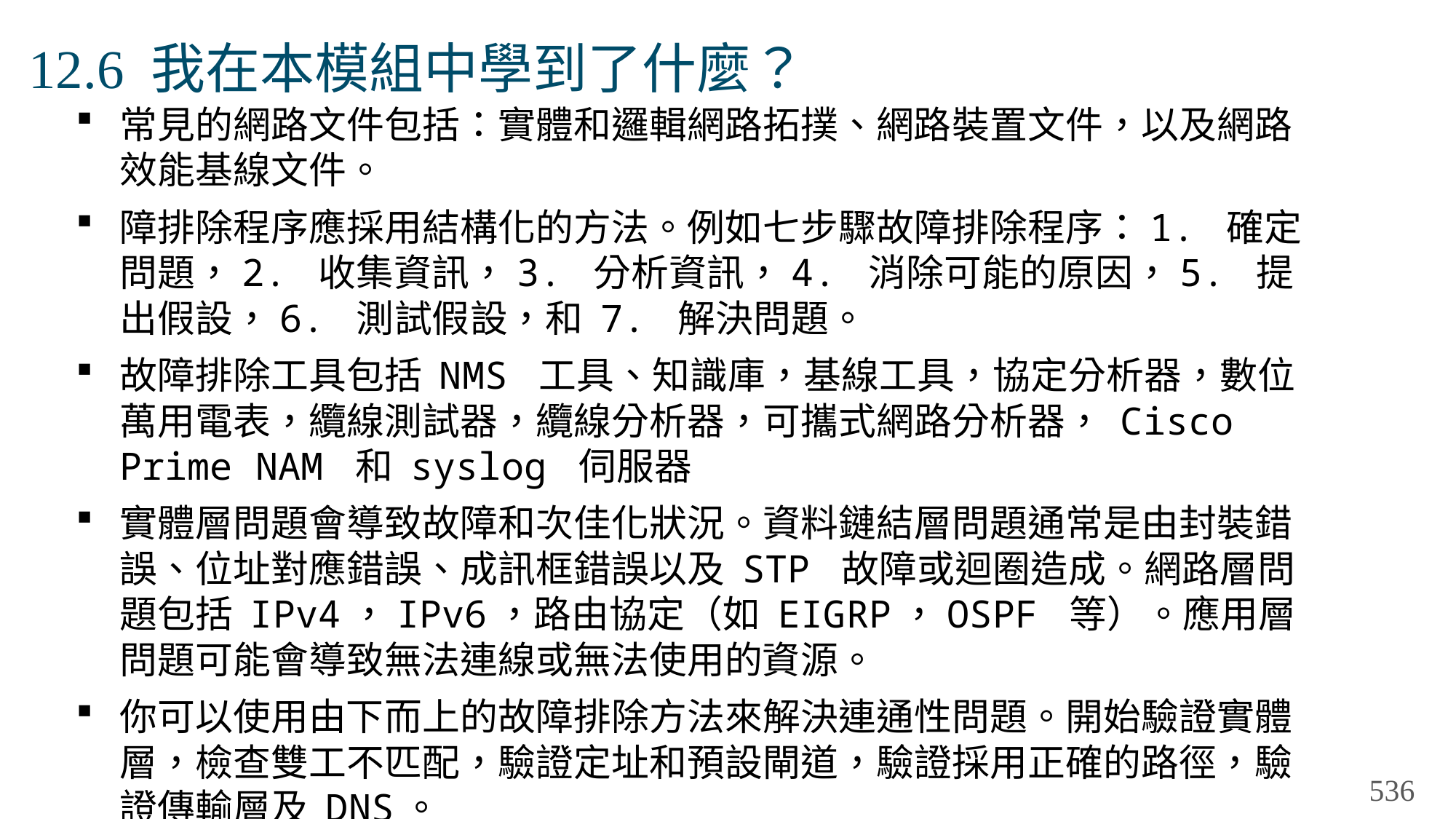

# 12.6 我在本模組中學到了什麼？
常見的網路文件包括：實體和邏輯網路拓撲、網路裝置文件，以及網路效能基線文件。
障排除程序應採用結構化的方法。例如七步驟故障排除程序：1. 確定問題，2. 收集資訊，3. 分析資訊，4. 消除可能的原因，5. 提出假設，6. 測試假設，和 7. 解決問題。
故障排除工具包括 NMS 工具、知識庫，基線工具，協定分析器，數位萬用電表，纜線測試器，纜線分析器，可攜式網路分析器， Cisco Prime NAM 和 syslog 伺服器
實體層問題會導致故障和次佳化狀況。資料鏈結層問題通常是由封裝錯誤、位址對應錯誤、成訊框錯誤以及 STP 故障或迴圈造成。網路層問題包括 IPv4，IPv6，路由協定（如 EIGRP，OSPF 等）。應用層問題可能會導致無法連線或無法使用的資源。
你可以使用由下而上的故障排除方法來解決連通性問題。開始驗證實體層，檢查雙工不匹配，驗證定址和預設閘道，驗證採用正確的路徑，驗證傳輸層及 DNS。

536